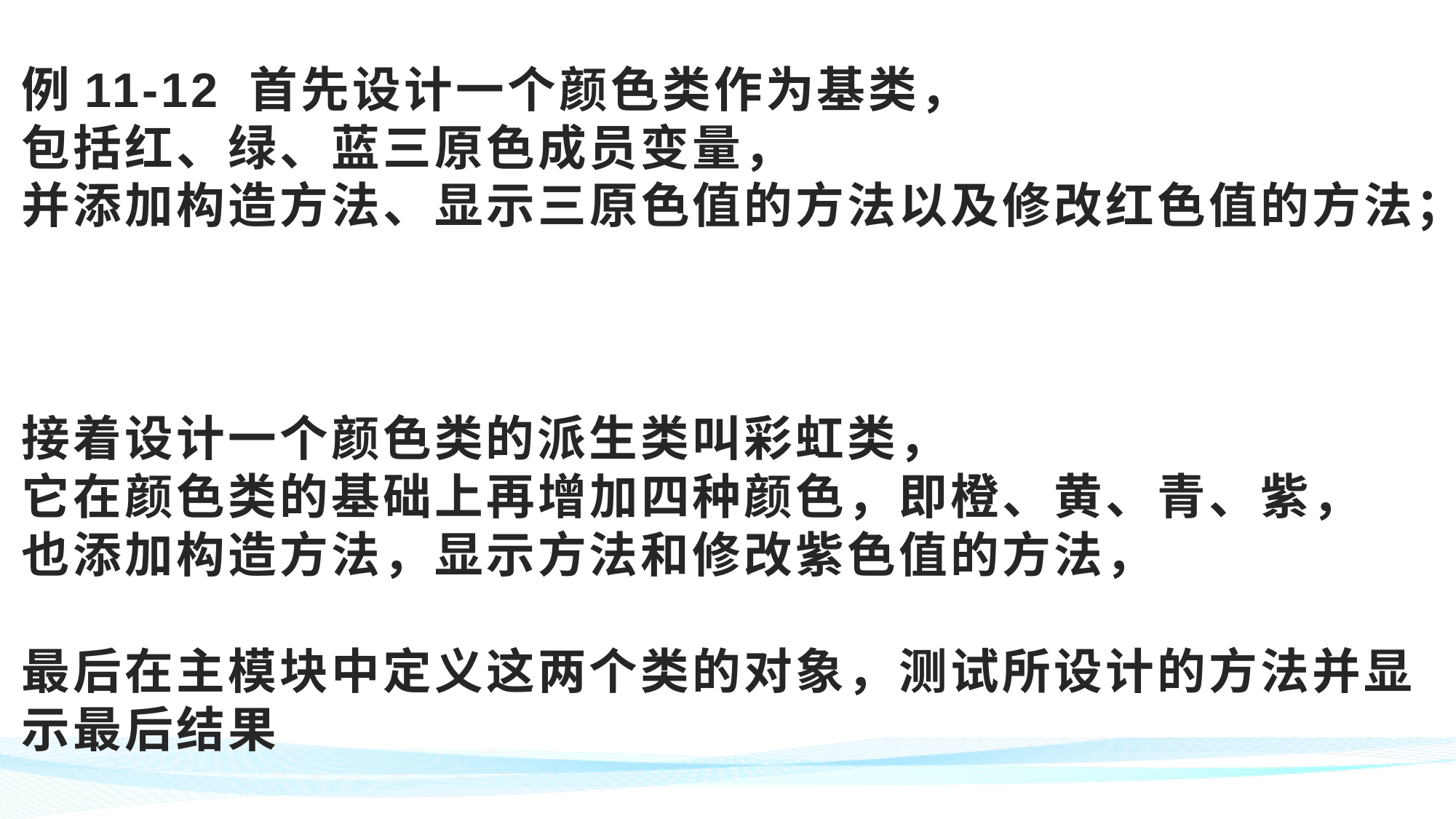

# 例11-12 首先设计一个颜色类作为基类， 包括红、绿、蓝三原色成员变量， 并添加构造方法、显示三原色值的方法以及修改红色值的方法； 接着设计一个颜色类的派生类叫彩虹类， 它在颜色类的基础上再增加四种颜色，即橙、黄、青、紫， 也添加构造方法，显示方法和修改紫色值的方法， 最后在主模块中定义这两个类的对象，测试所设计的方法并显示最后结果